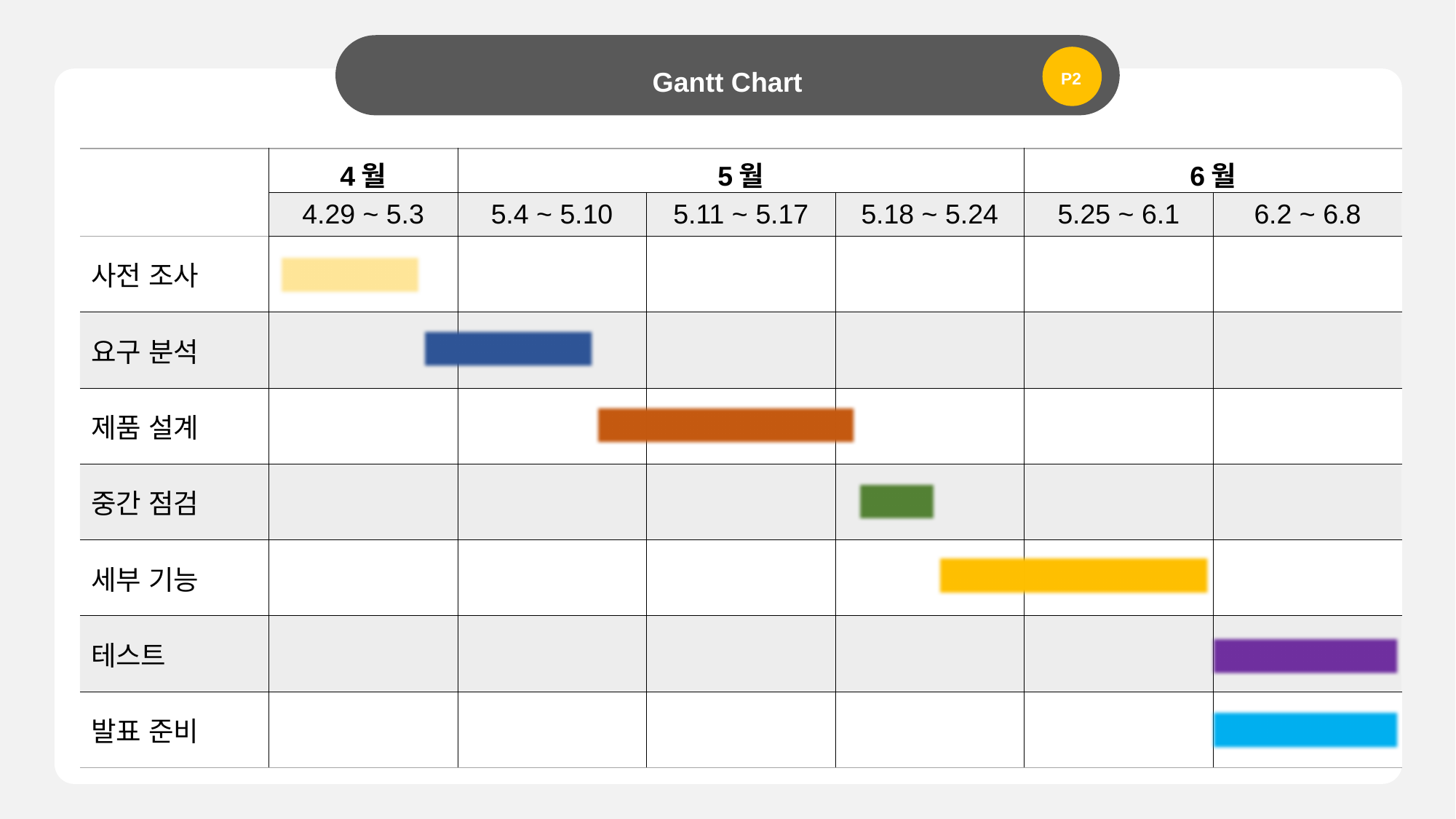

Gantt Chart

P2

|  | 4월 | 5월 |  |  | 6월 |  |
| --- | --- | --- | --- | --- | --- | --- |
|  | 4.29 ~ 5.3 | 5.4 ~ 5.10 | 5.11 ~ 5.17 | 5.18 ~ 5.24 | 5.25 ~ 6.1 | 6.2 ~ 6.8 |
| 사전 조사 |  |  |  |  |  |  |
| 요구 분석 |  |  |  |  |  |  |
| 제품 설계 |  |  |  |  |  |  |
| 중간 점검 |  |  |  |  |  |  |
| 세부 기능 |  |  |  |  |  |  |
| 테스트 |  |  |  |  |  |  |
| 발표 준비 |  |  |  |  |  |  |